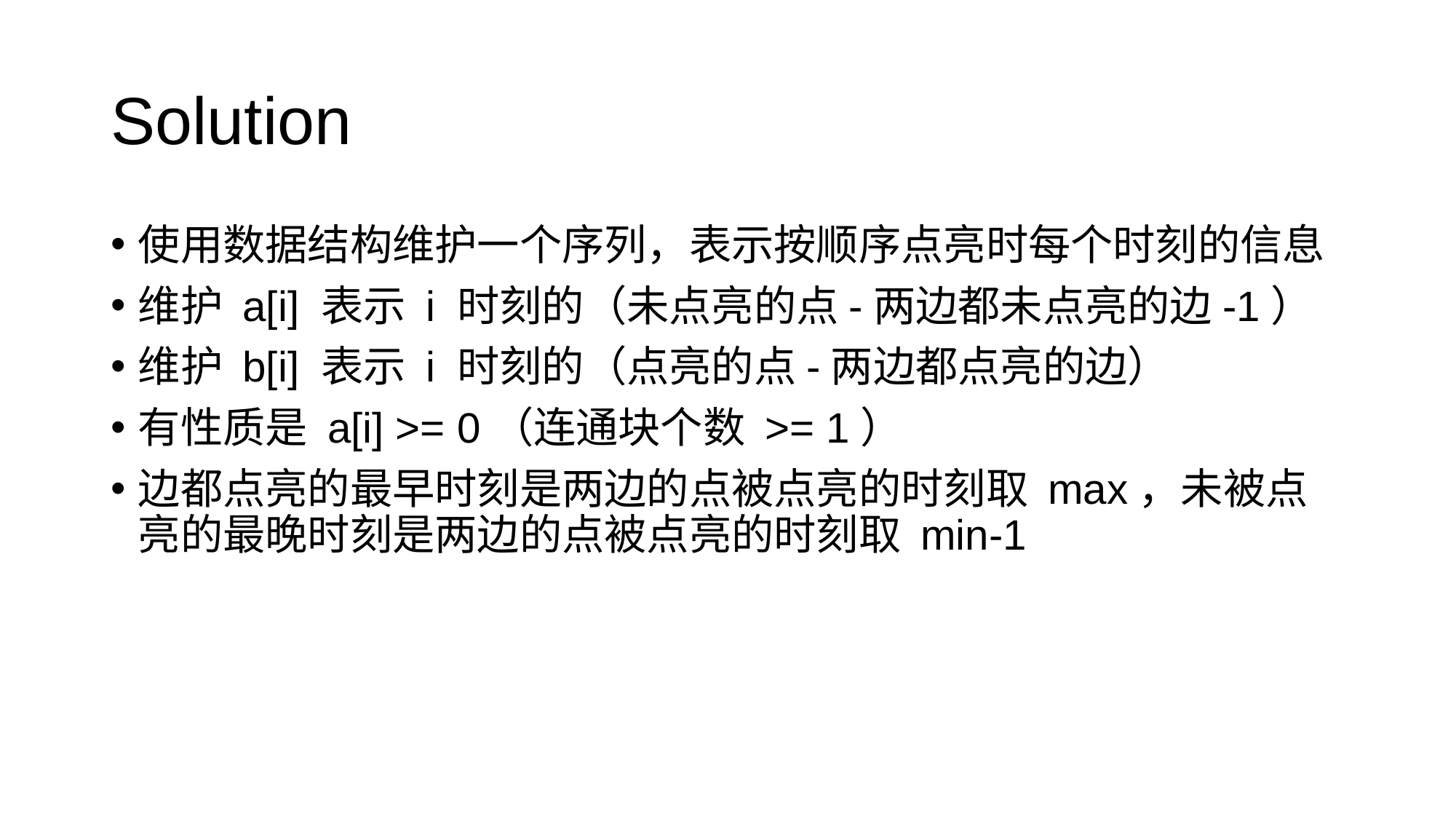

# Solution
使用数据结构维护一个序列，表示按顺序点亮时每个时刻的信息
维护 a[i] 表示 i 时刻的（未点亮的点-两边都未点亮的边-1）
维护 b[i] 表示 i 时刻的（点亮的点-两边都点亮的边）
有性质是 a[i] >= 0（连通块个数 >= 1）
边都点亮的最早时刻是两边的点被点亮的时刻取 max，未被点亮的最晚时刻是两边的点被点亮的时刻取 min-1